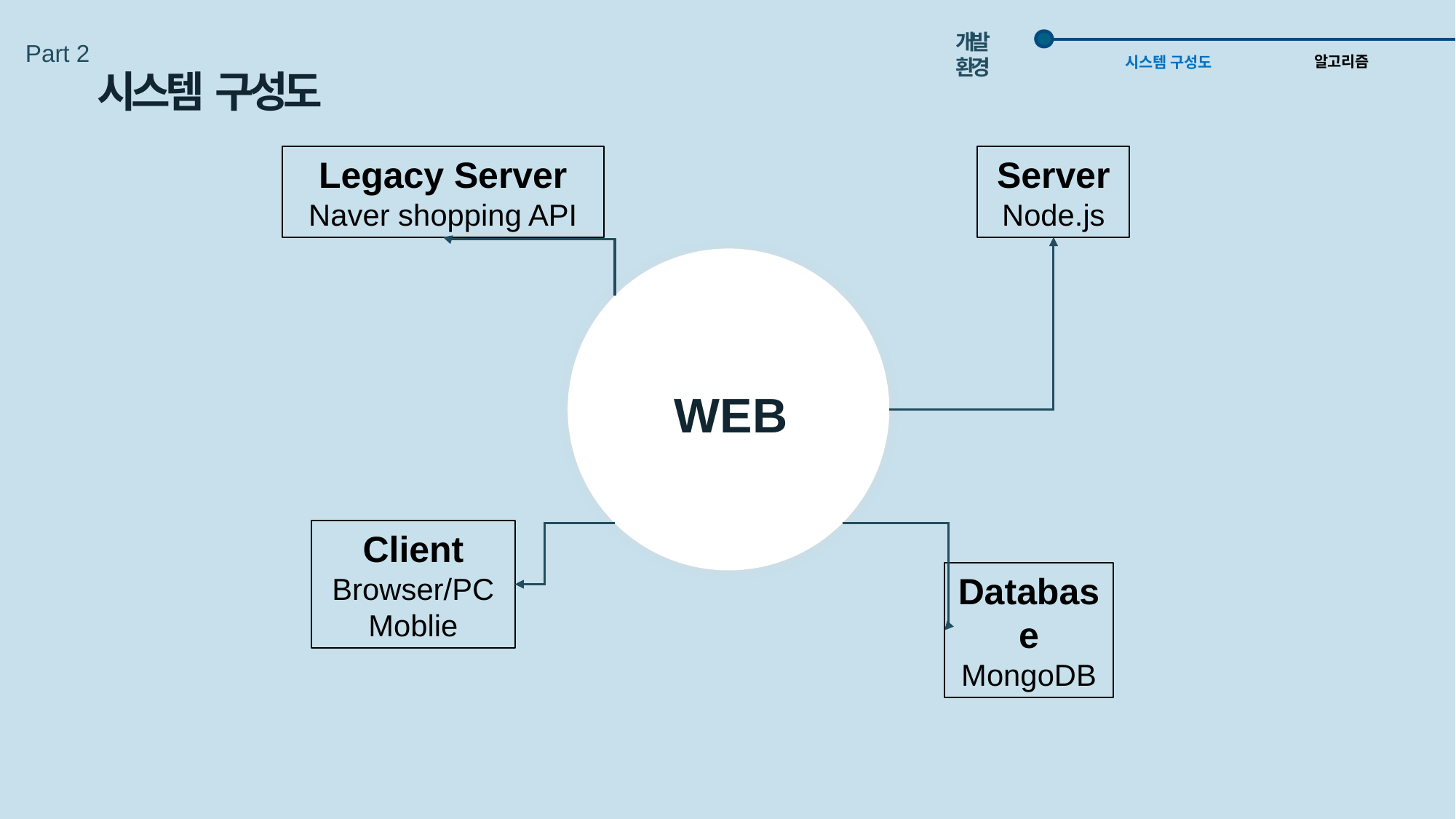

개발                   환경

Part 2
알고리즘
시스템 구성도
시스템  구성도
Server
Node.js
Legacy Server
Naver shopping API

WEB
Client
Browser/PC
Moblie
Database
MongoDB